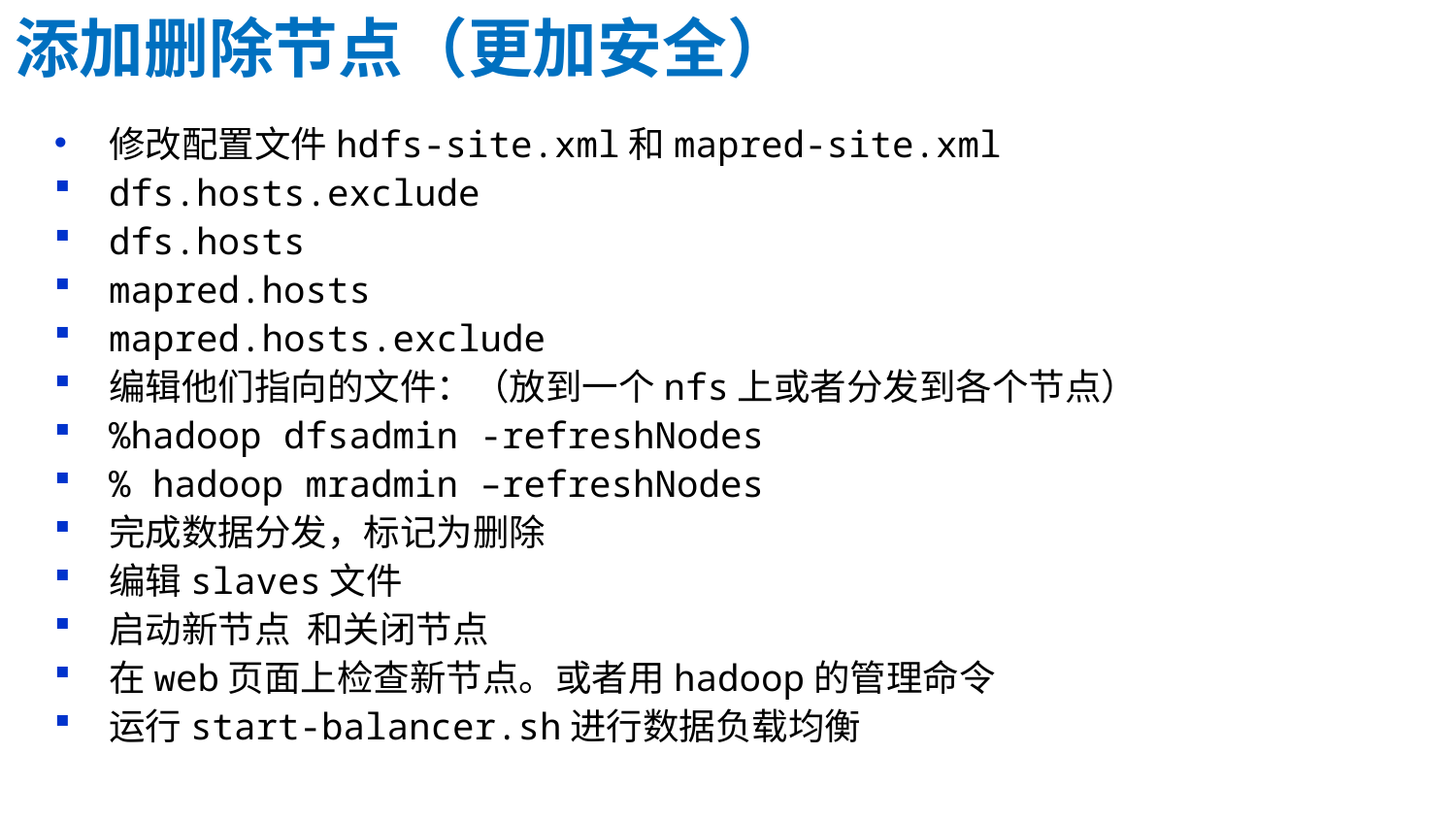

添加删除节点（更加安全）
修改配置文件hdfs-site.xml和mapred-site.xml
dfs.hosts.exclude
dfs.hosts
mapred.hosts
mapred.hosts.exclude
编辑他们指向的文件：（放到一个nfs上或者分发到各个节点）
%hadoop dfsadmin -refreshNodes
% hadoop mradmin –refreshNodes
完成数据分发，标记为删除
编辑slaves文件
启动新节点  和关闭节点
在web页面上检查新节点。或者用hadoop的管理命令
运行start-balancer.sh进行数据负载均衡